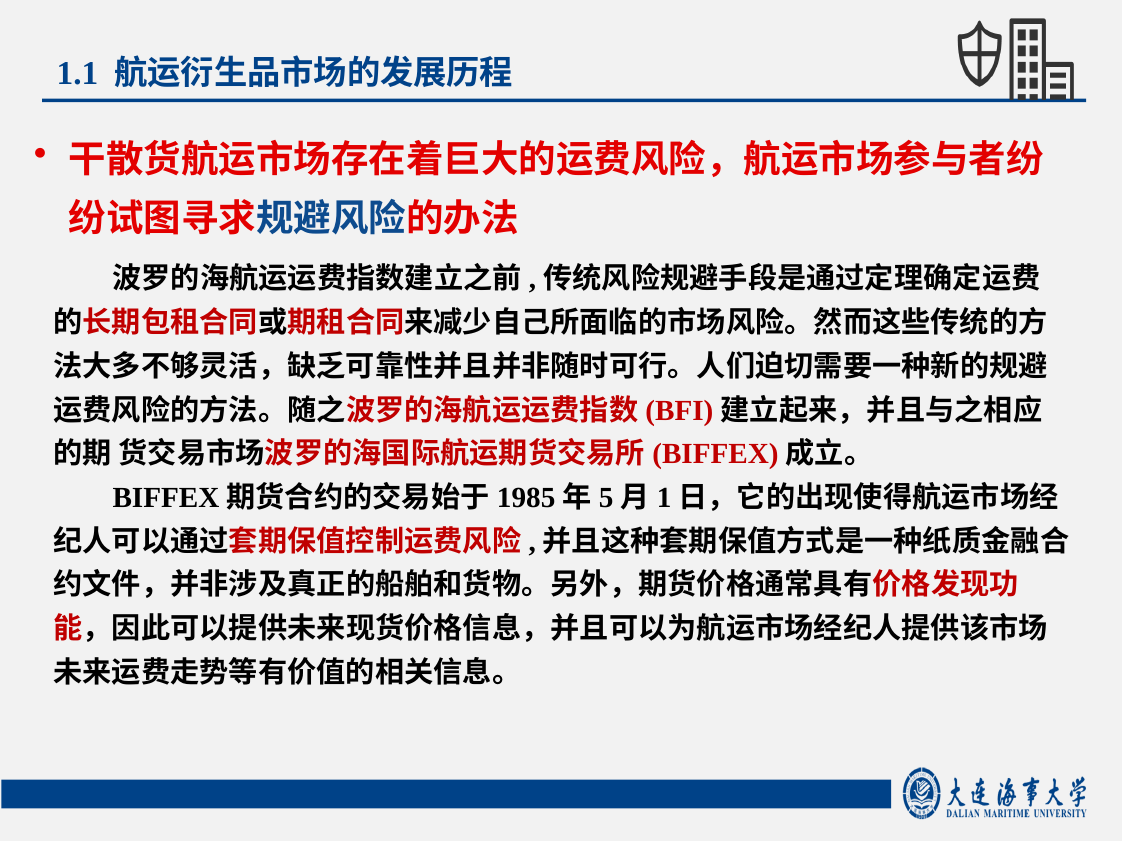

1.1 航运衍生品市场的发展历程
干散货航运市场存在着巨大的运费风险，航运市场参与者纷纷试图寻求规避风险的办法
波罗的海航运运费指数建立之前,传统风险规避手段是通过定理确定运费的长期包租合同或期租合同来减少自己所面临的市场风险。然而这些传统的方法大多不够灵活，缺乏可靠性并且并非随时可行。人们迫切需要一种新的规避运费风险的方法。随之波罗的海航运运费指数(BFI)建立起来，并且与之相应的期 货交易市场波罗的海国际航运期货交易所(BIFFEX)成立。
BIFFEX期货合约的交易始于1985年5月1日，它的出现使得航运市场经纪人可以通过套期保值控制运费风险,并且这种套期保值方式是一种纸质金融合约文件，并非涉及真正的船舶和货物。另外，期货价格通常具有价格发现功能，因此可以提供未来现货价格信息，并且可以为航运市场经纪人提供该市场未来运费走势等有价值的相关信息。